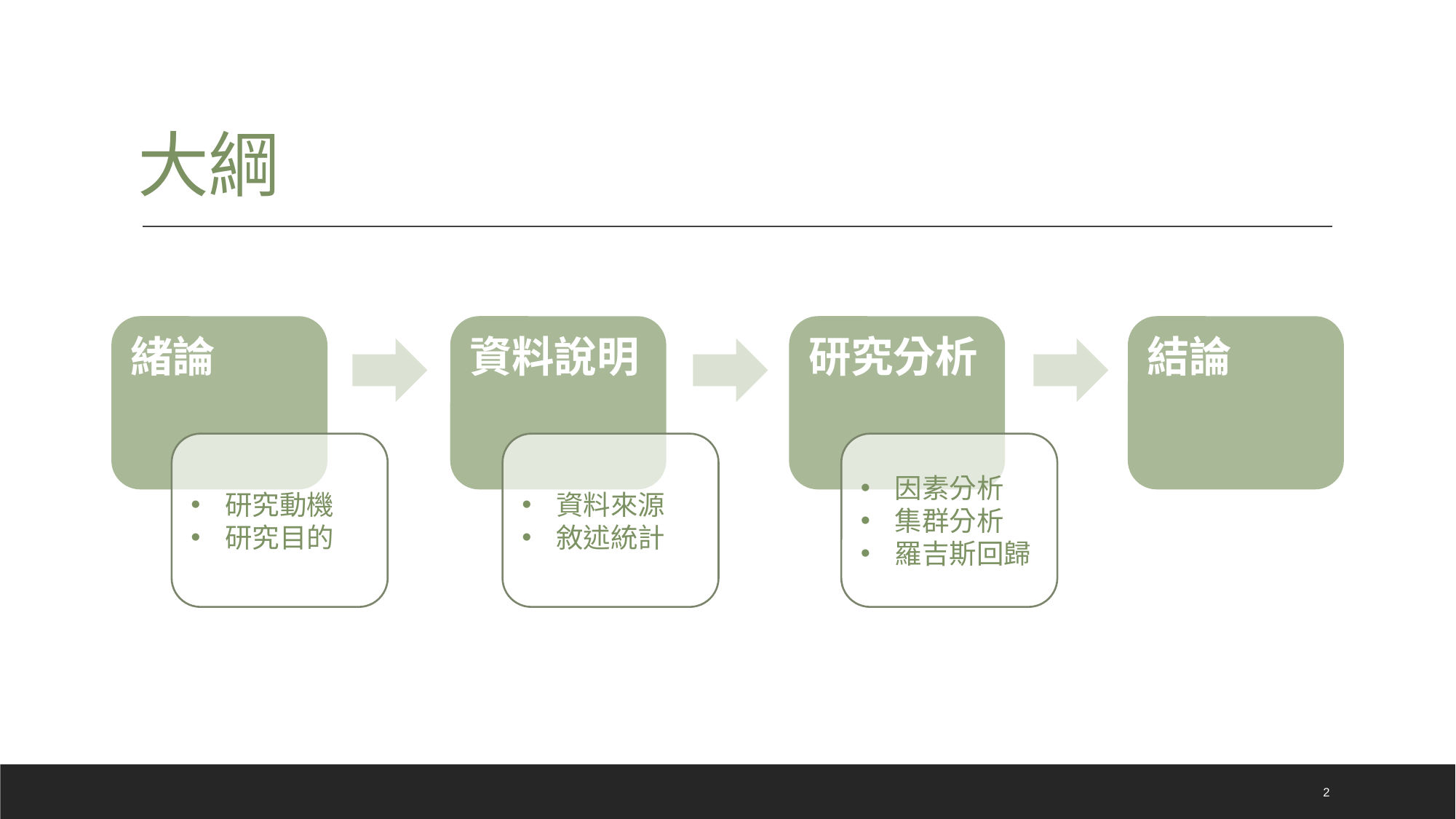

# 大綱
緒論
資料說明
研究分析
結論

因素分析
集群分析
羅吉斯回歸
資料來源
敘述統計
研究動機
研究目的
2